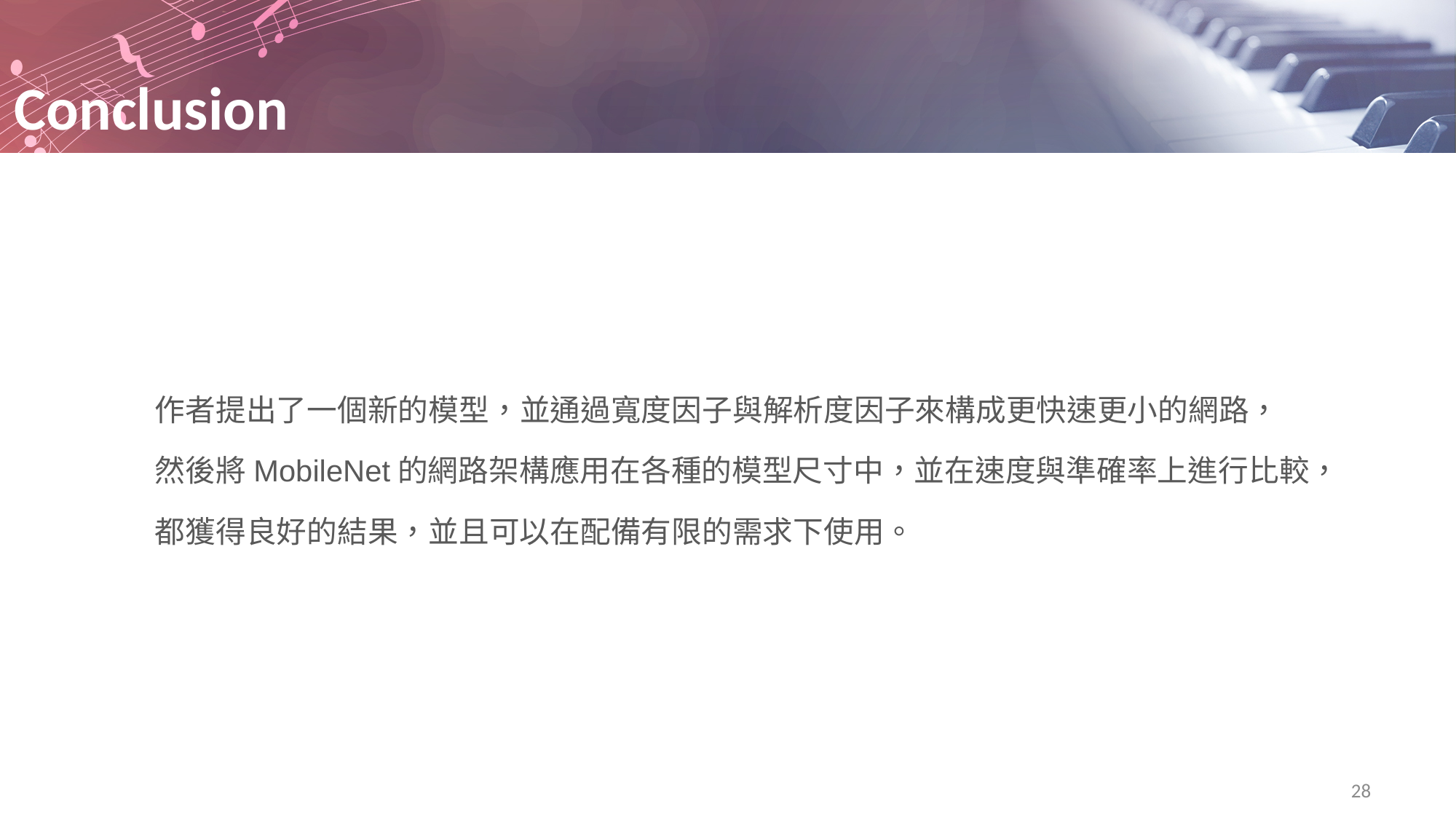

# Conclusion
作者提出了一個新的模型，並通過寬度因子與解析度因子來構成更快速更小的網路，
然後將MobileNet的網路架構應用在各種的模型尺寸中，並在速度與準確率上進行比較，
都獲得良好的結果，並且可以在配備有限的需求下使用。

28